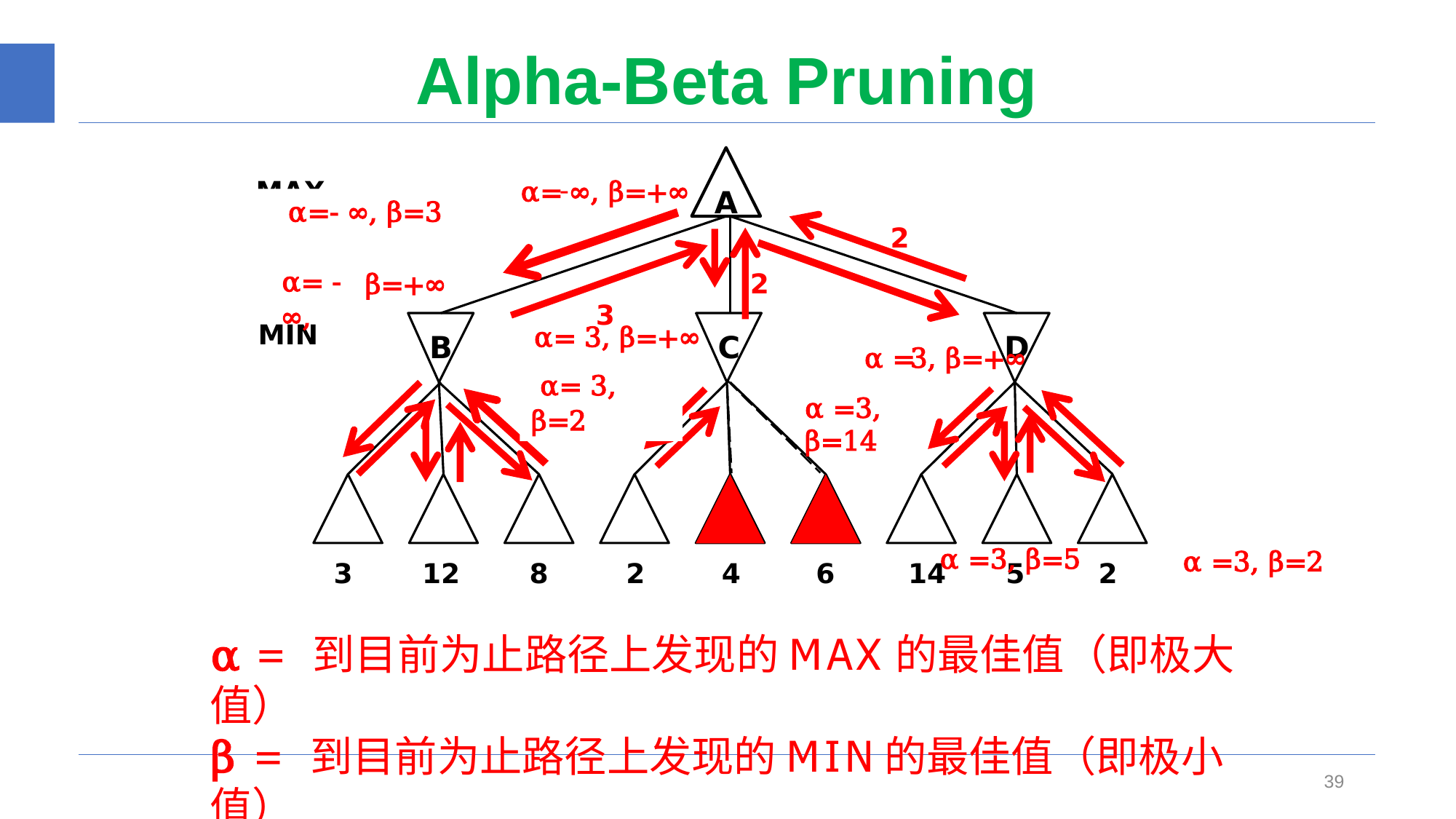

# Alpha-Beta Pruning

MAX

α=
-
∞, β=+∞

A

   α=- ∞, β=3

2

2

3
α= -∞,
β=+∞
α= 3, β=+∞

MIN

B

C

D

α =
3, β=+∞
 α= 3, β=2

α =3, β=14

α =3, β=5
α =3, β=2
3

12

8

2

4

6

14

5

2

α = 到目前为止路径上发现的MAX的最佳值（即极大值）
β  = 到目前为止路径上发现的MIN 的最佳值（即极小值）
39